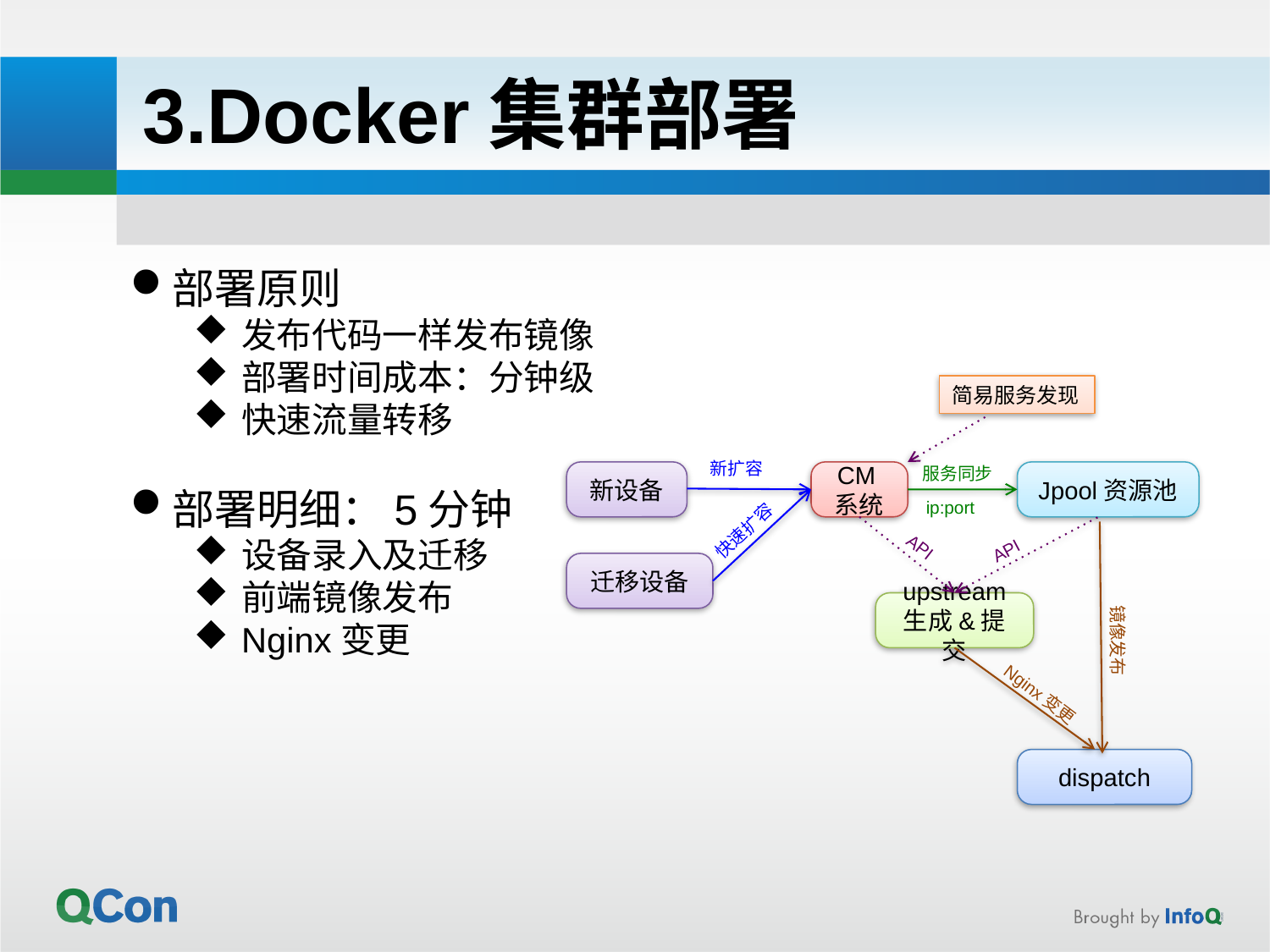

3.Docker集群部署
部署原则
发布代码一样发布镜像
部署时间成本：分钟级
快速流量转移

部署明细：5分钟
设备录入及迁移
前端镜像发布
Nginx变更

简易服务发现
新扩容
服务同步
新设备
CM系统
Jpool资源池
ip:port
快速扩容
API
API
迁移设备
upstream
生成&提交
镜像发布
Nginx变更
dispatch